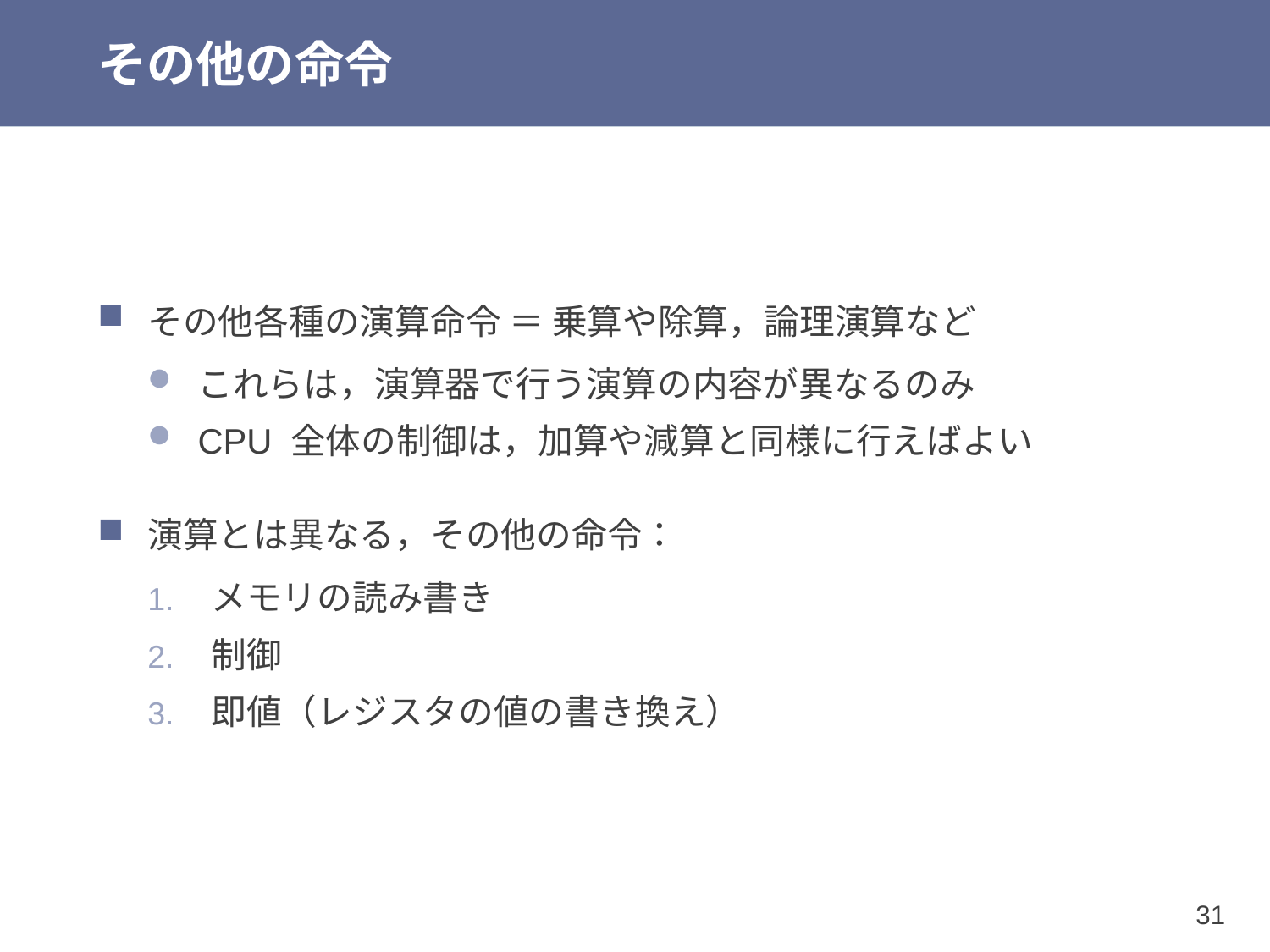

# その他の命令
その他各種の演算命令 ＝ 乗算や除算，論理演算など
これらは，演算器で行う演算の内容が異なるのみ
CPU 全体の制御は，加算や減算と同様に行えばよい
演算とは異なる，その他の命令：
メモリの読み書き
制御
即値（レジスタの値の書き換え）